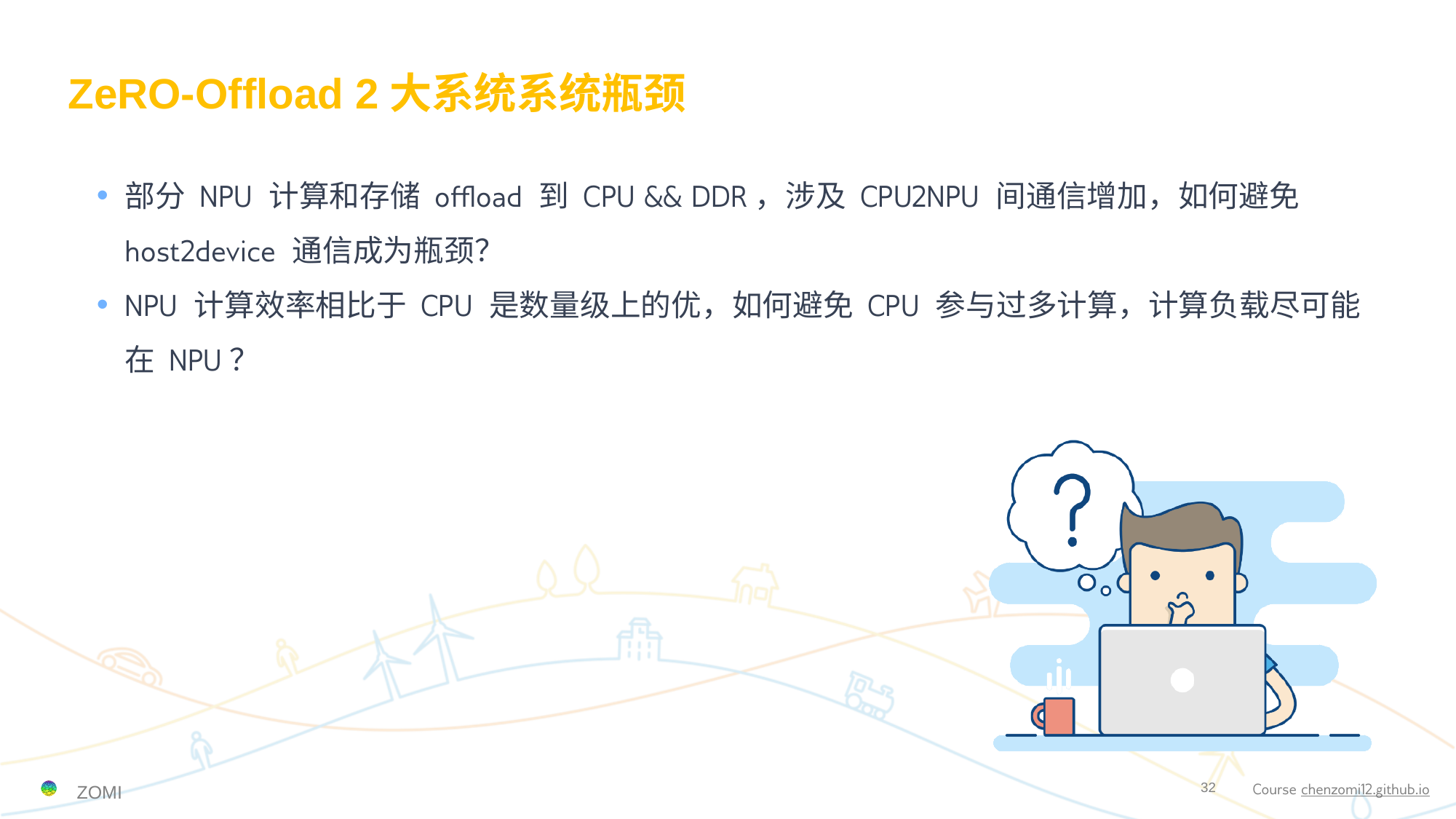

# ZeRO-Offload 2大系统系统瓶颈
部分 NPU 计算和存储 offload 到 CPU && DDR，涉及 CPU2NPU 间通信增加，如何避免 host2device 通信成为瓶颈？
NPU 计算效率相比于 CPU 是数量级上的优，如何避免 CPU 参与过多计算，计算负载尽可能在 NPU？